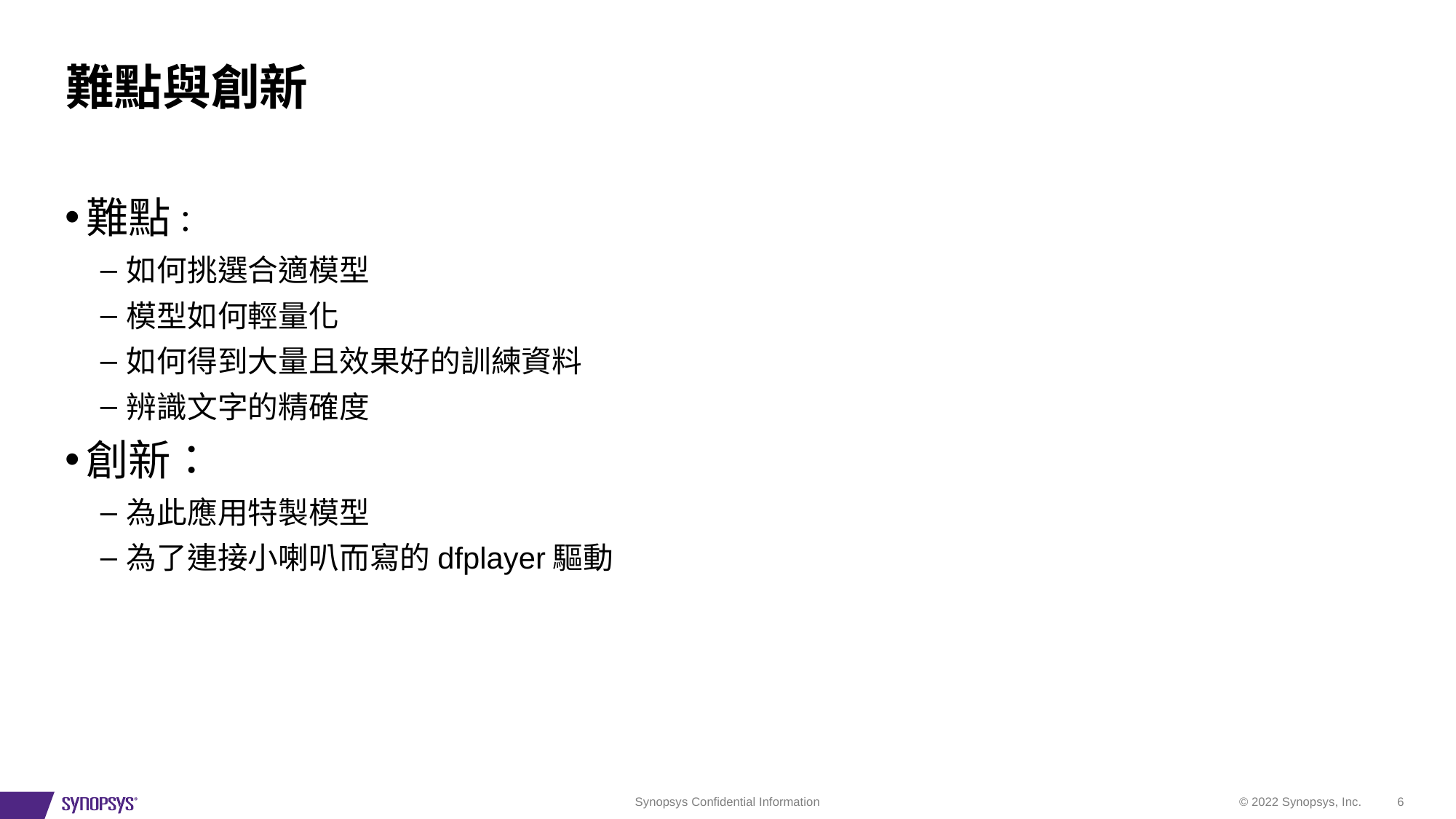

# 難點與創新
難點：
如何挑選合適模型
模型如何輕量化
如何得到大量且效果好的訓練資料
辨識文字的精確度
創新：
為此應用特製模型
為了連接小喇叭而寫的dfplayer驅動